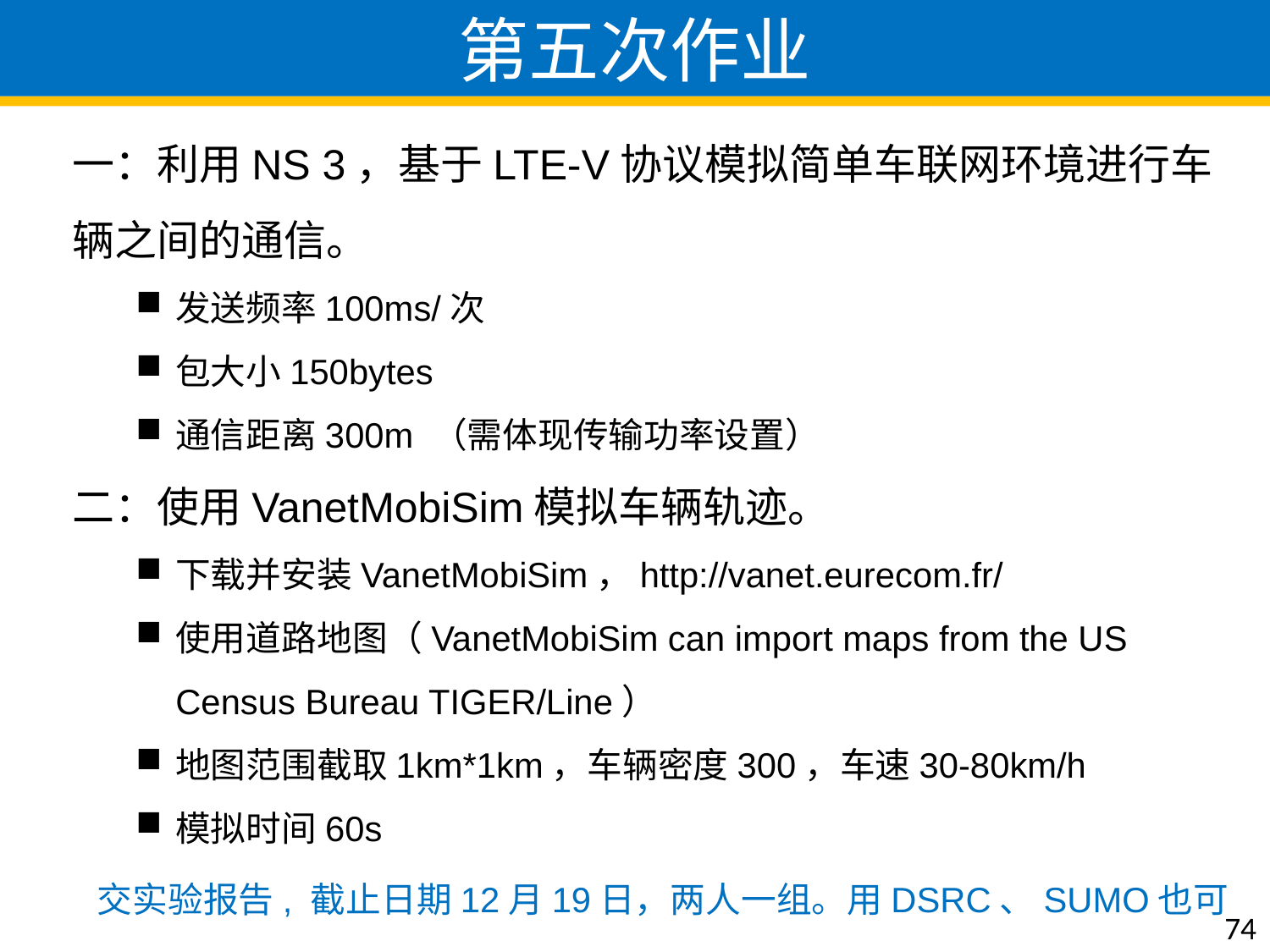

第五次作业
一：利用NS 3，基于LTE-V协议模拟简单车联网环境进行车辆之间的通信。
发送频率100ms/次
包大小150bytes
通信距离300m （需体现传输功率设置）
二：使用VanetMobiSim模拟车辆轨迹。
下载并安装VanetMobiSim，http://vanet.eurecom.fr/
使用道路地图（VanetMobiSim can import maps from the US Census Bureau TIGER/Line）
地图范围截取1km*1km，车辆密度300，车速30-80km/h
模拟时间60s
交实验报告, 截止日期12月19日，两人一组。用DSRC、SUMO也可
74